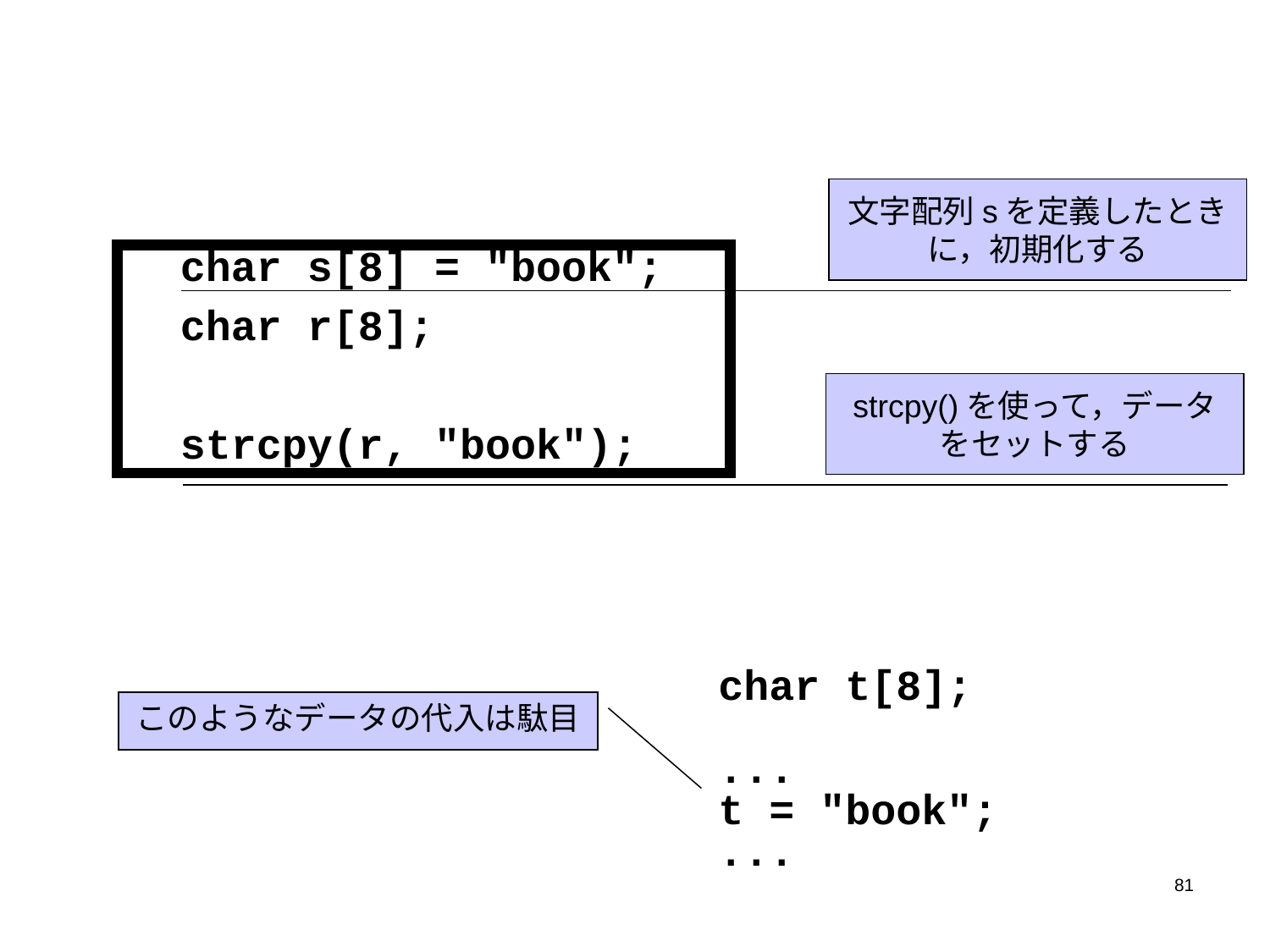

文字配列sを定義したときに，初期化する
  char s[8] = "book";
  char r[8];

  strcpy(r, "book");
strcpy()を使って，データをセットする

  char t[8];

  ...
  t = "book";
  ...

このようなデータの代入は駄目
81